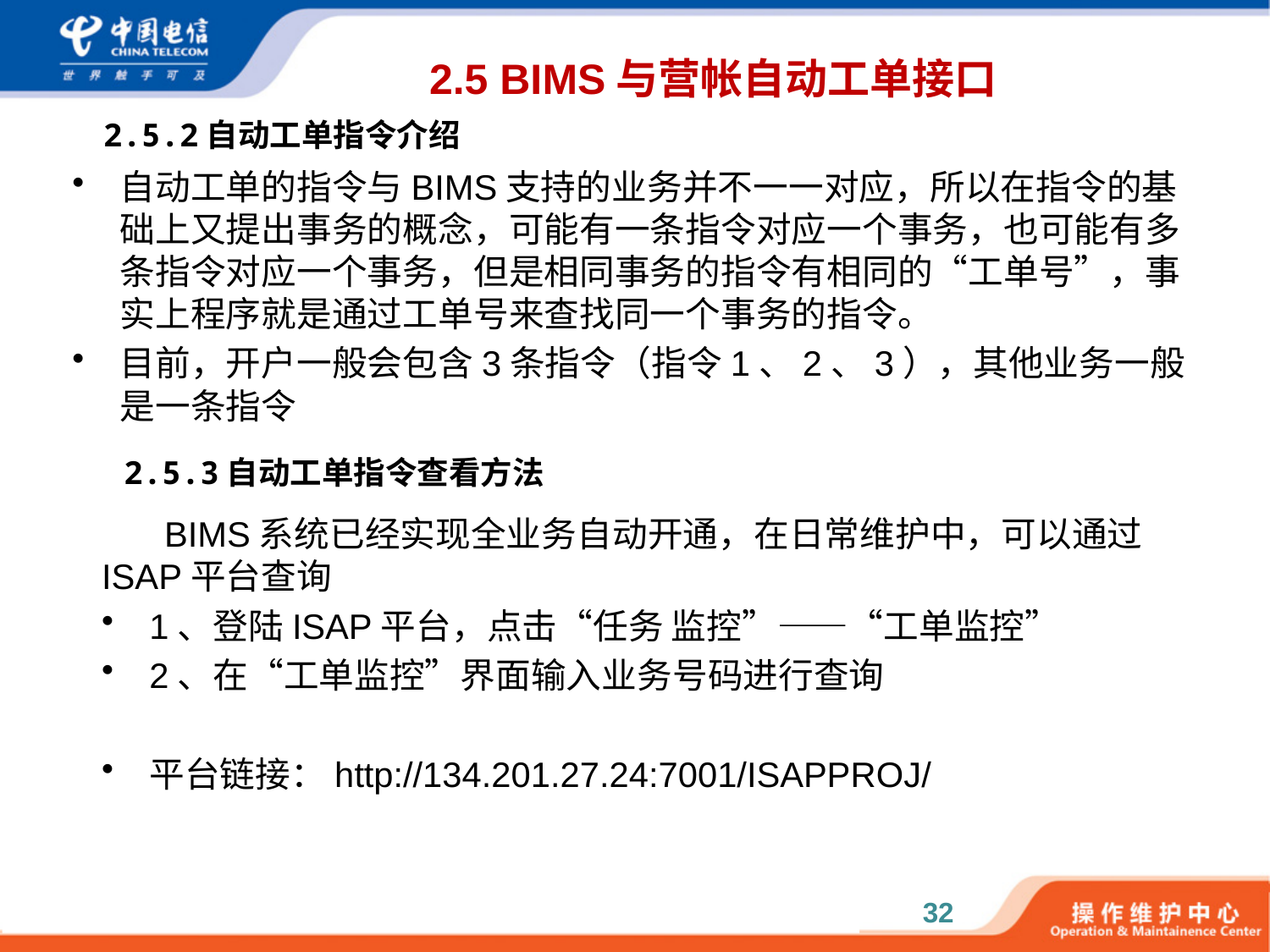

# 2.5 BIMS与营帐自动工单接口
2.5.2自动工单指令介绍
自动工单的指令与BIMS支持的业务并不一一对应，所以在指令的基础上又提出事务的概念，可能有一条指令对应一个事务，也可能有多条指令对应一个事务，但是相同事务的指令有相同的“工单号”，事实上程序就是通过工单号来查找同一个事务的指令。
目前，开户一般会包含3条指令（指令1、2、3），其他业务一般是一条指令
2.5.3自动工单指令查看方法
BIMS系统已经实现全业务自动开通，在日常维护中，可以通过ISAP平台查询
1、登陆ISAP平台，点击“任务 监控”——“工单监控”
2、在“工单监控”界面输入业务号码进行查询

平台链接：http://134.201.27.24:7001/ISAPPROJ/